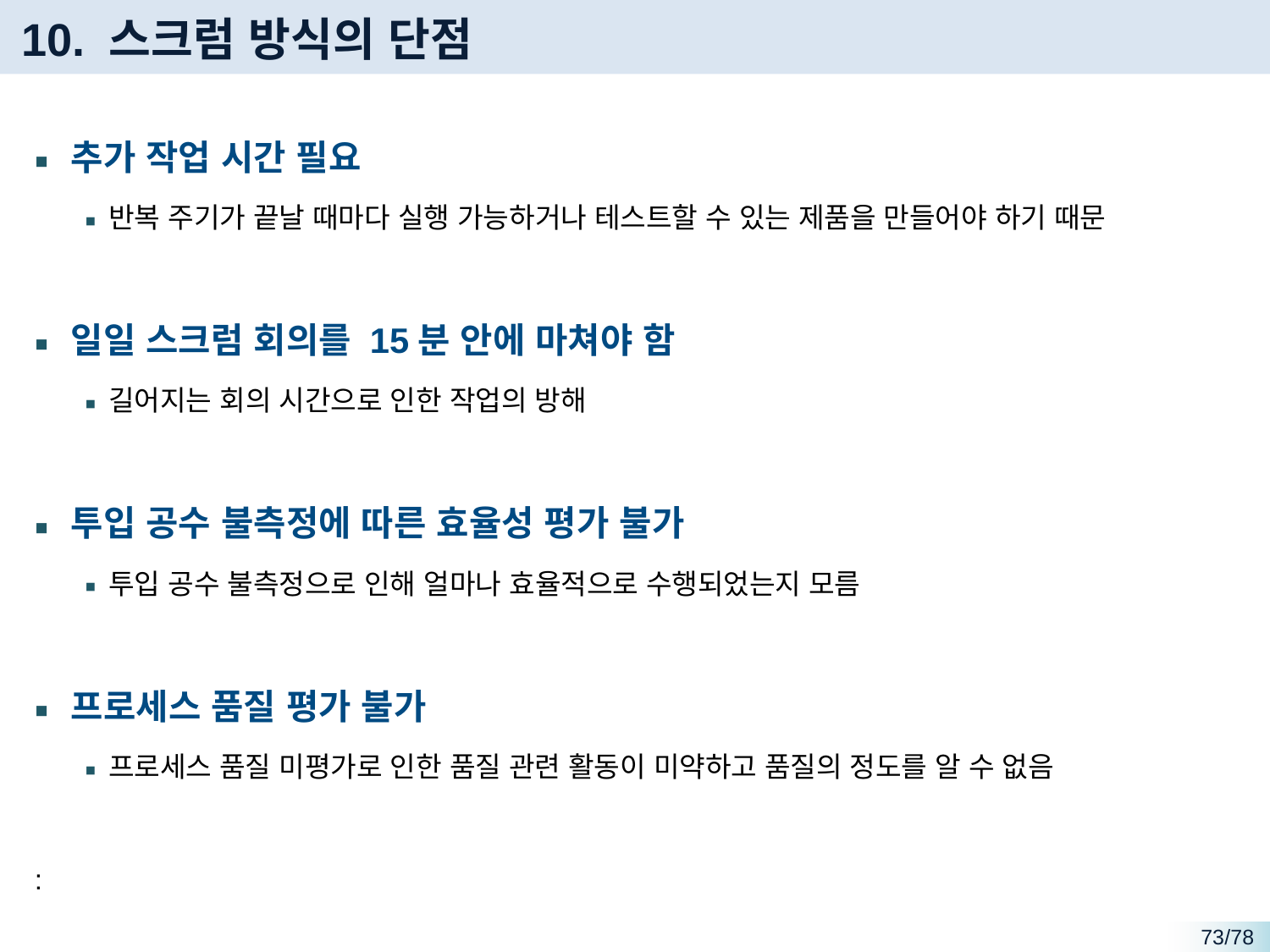

# 10. 스크럼 방식의 단점
추가 작업 시간 필요
반복 주기가 끝날 때마다 실행 가능하거나 테스트할 수 있는 제품을 만들어야 하기 때문

일일 스크럼 회의를 15분 안에 마쳐야 함
길어지는 회의 시간으로 인한 작업의 방해

투입 공수 불측정에 따른 효율성 평가 불가
투입 공수 불측정으로 인해 얼마나 효율적으로 수행되었는지 모름

프로세스 품질 평가 불가
프로세스 품질 미평가로 인한 품질 관련 활동이 미약하고 품질의 정도를 알 수 없음

: